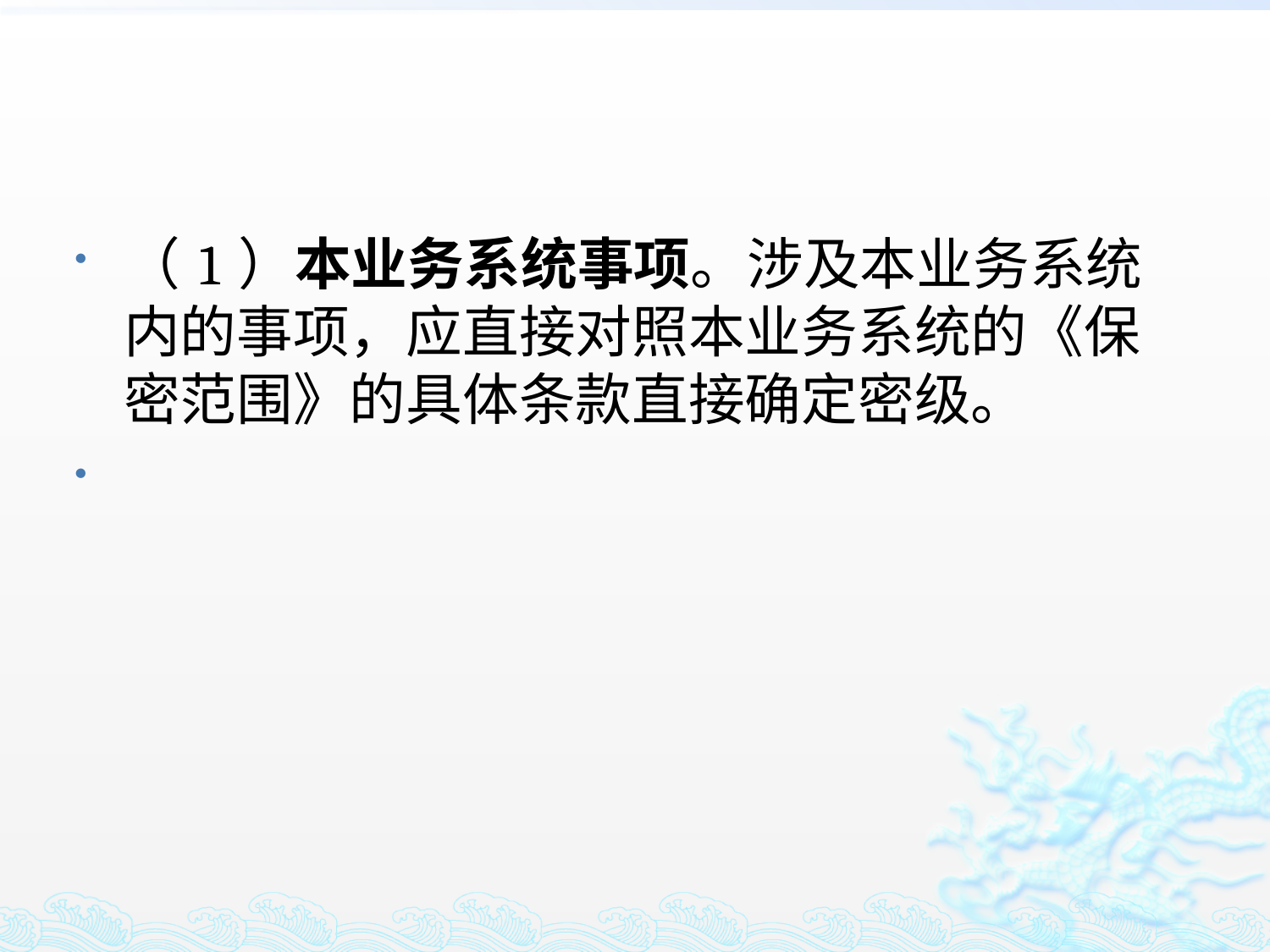

#
（1）本业务系统事项。涉及本业务系统内的事项，应直接对照本业务系统的《保密范围》的具体条款直接确定密级。